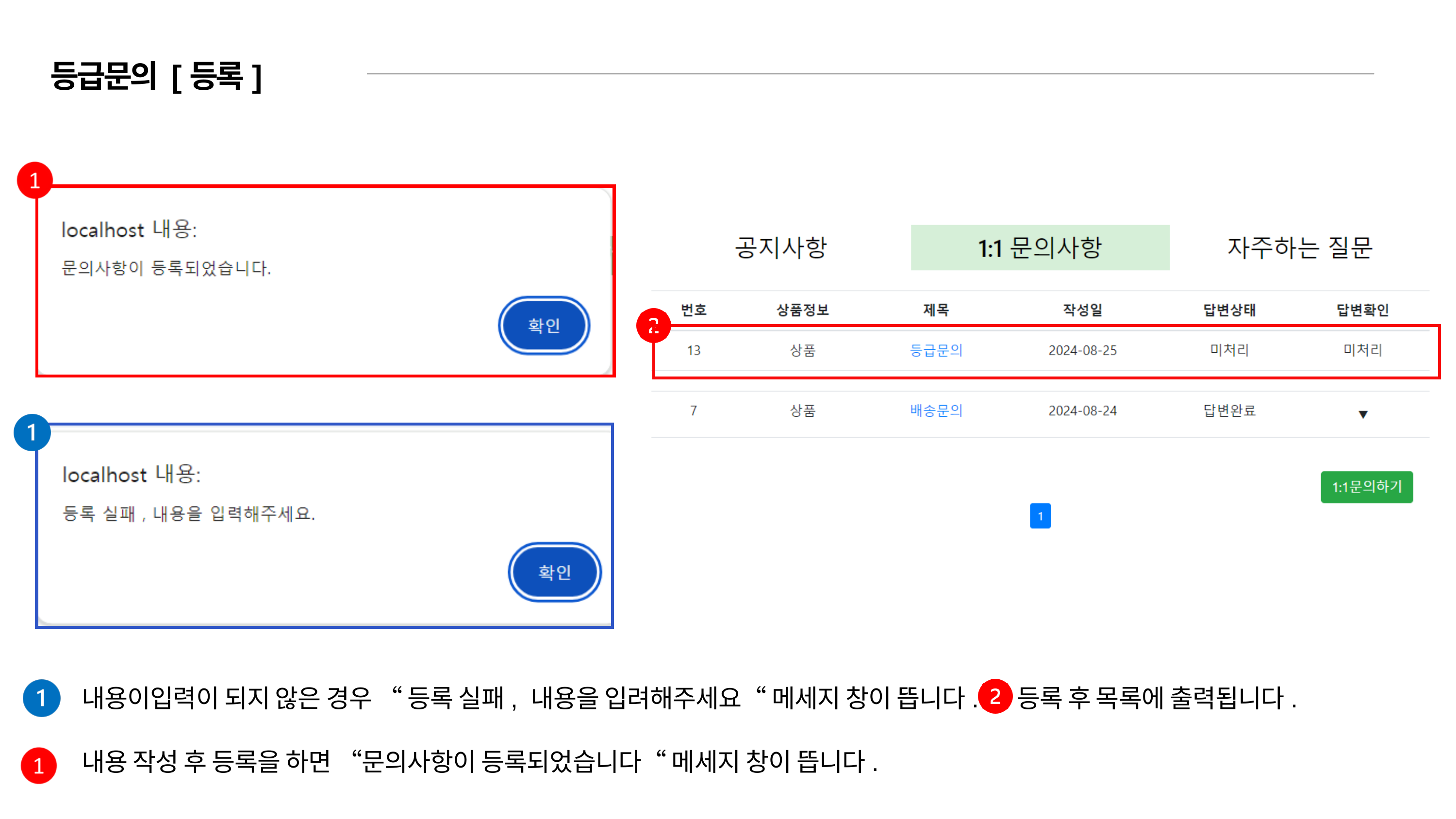

등급문의 [등록]

내용이입력이 되지 않은 경우 “ 등록 실패, 내용을 입려해주세요“ 메세지 창이 뜹니다.
등록 후 목록에 출력됩니다.
내용 작성 후 등록을 하면 “문의사항이 등록되었습니다“ 메세지 창이 뜹니다.